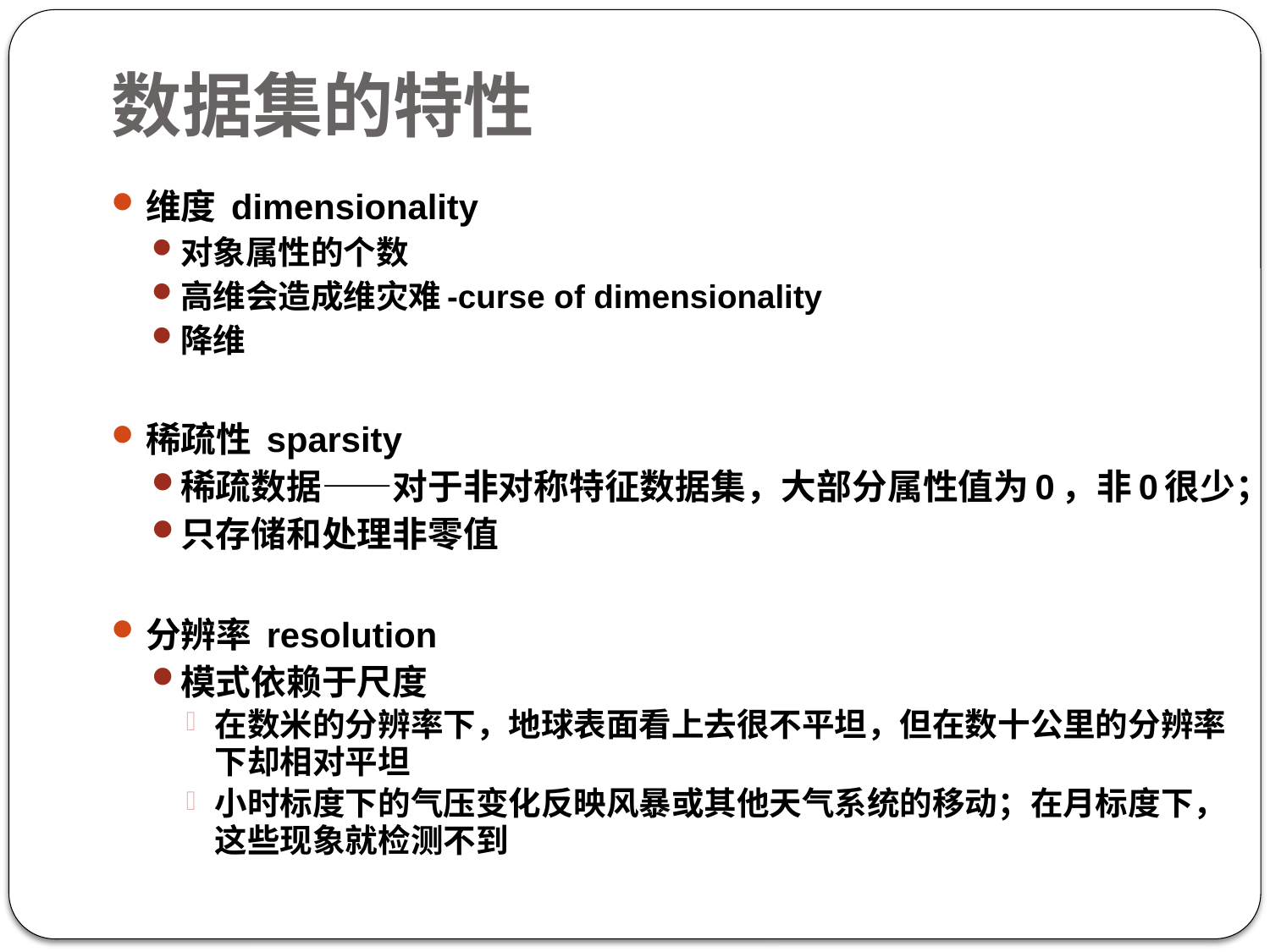

# 数据集的特性
维度 dimensionality
对象属性的个数
高维会造成维灾难-curse of dimensionality
降维

稀疏性 sparsity
稀疏数据——对于非对称特征数据集，大部分属性值为0，非0很少；
只存储和处理非零值

分辨率 resolution
模式依赖于尺度
在数米的分辨率下，地球表面看上去很不平坦，但在数十公里的分辨率下却相对平坦
小时标度下的气压变化反映风暴或其他天气系统的移动；在月标度下，这些现象就检测不到